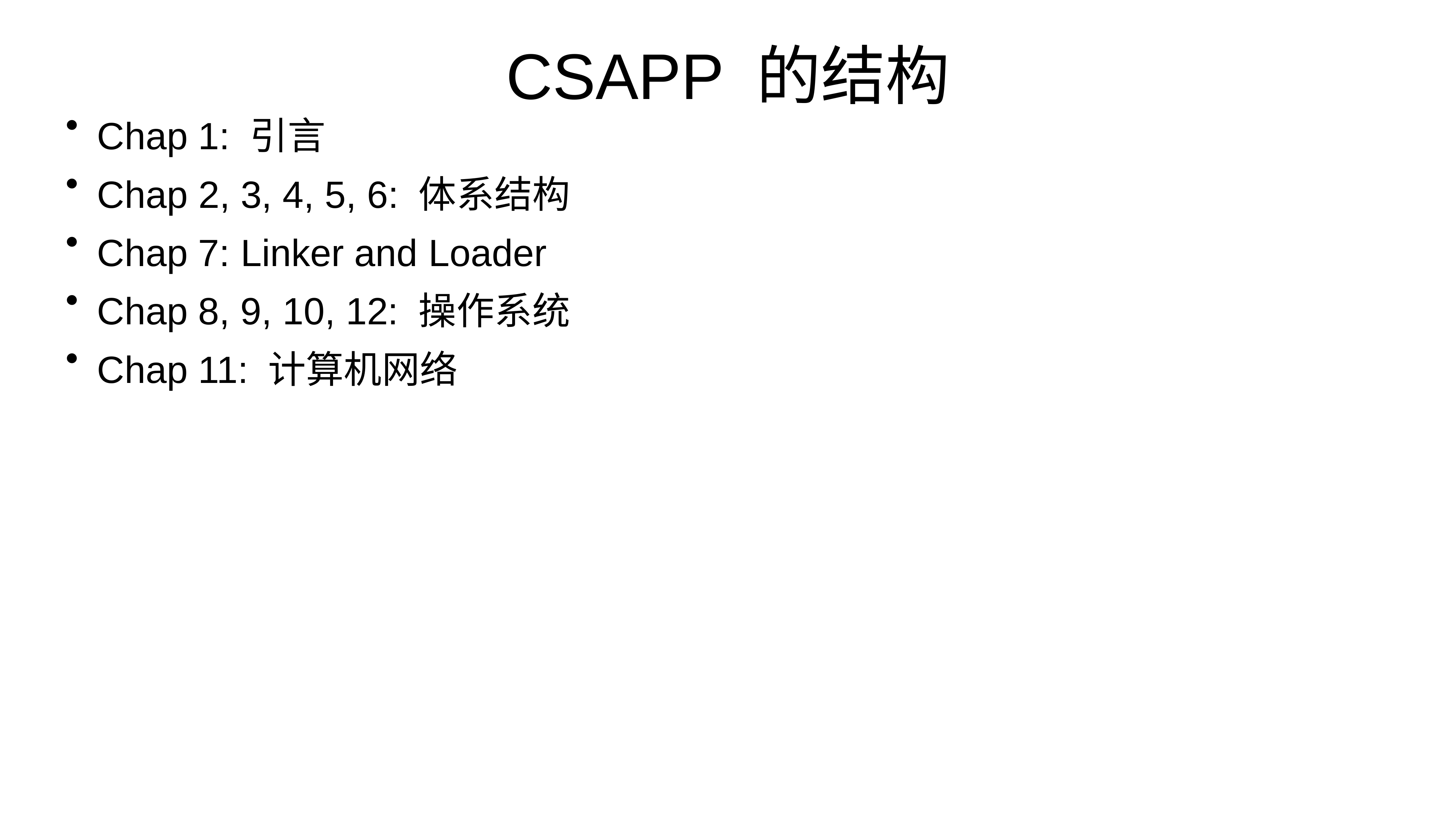

CSAPP 的结构
Chap 1: 引言
Chap 2, 3, 4, 5, 6: 体系结构
Chap 7: Linker and Loader
Chap 8, 9, 10, 12: 操作系统
Chap 11: 计算机网络